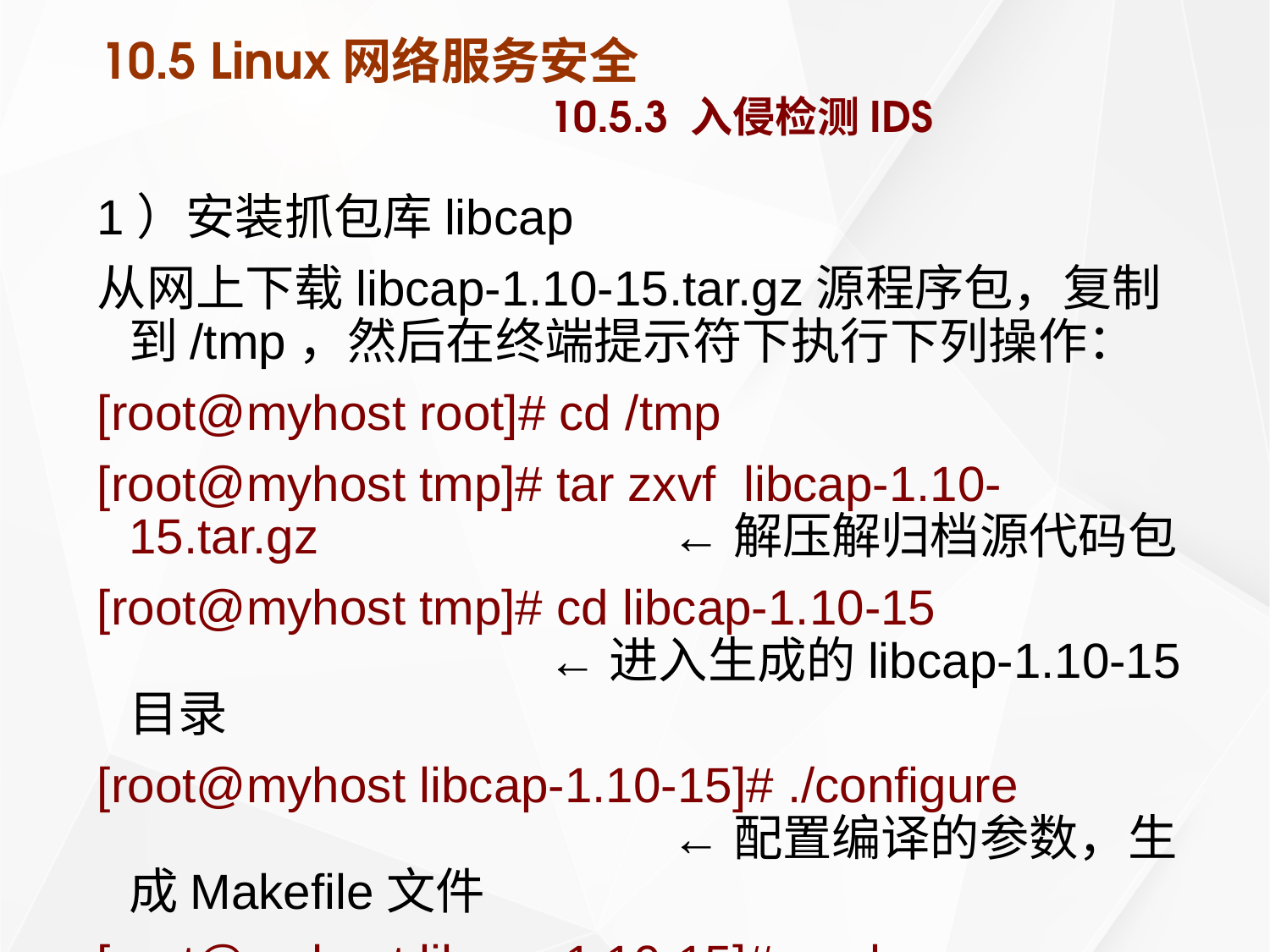

# 10.5 Linux网络服务安全 10.5.3 入侵检测IDS
1）安装抓包库libcap
从网上下载libcap-1.10-15.tar.gz源程序包，复制到/tmp，然后在终端提示符下执行下列操作：
[root@myhost root]# cd /tmp
[root@myhost tmp]# tar zxvf  libcap-1.10-15.tar.gz	                     ←解压解归档源代码包
[root@myhost tmp]# cd libcap-1.10-15				            ←进入生成的libcap-1.10-15目录
[root@myhost libcap-1.10-15]# ./configure			                     ←配置编译的参数，生成Makefile文件
[root@myhost libcap-1.10-15]# .make				                     ←编译源代码
[root@myhost libcap-1.10-15]# .make	install
                              ←安装